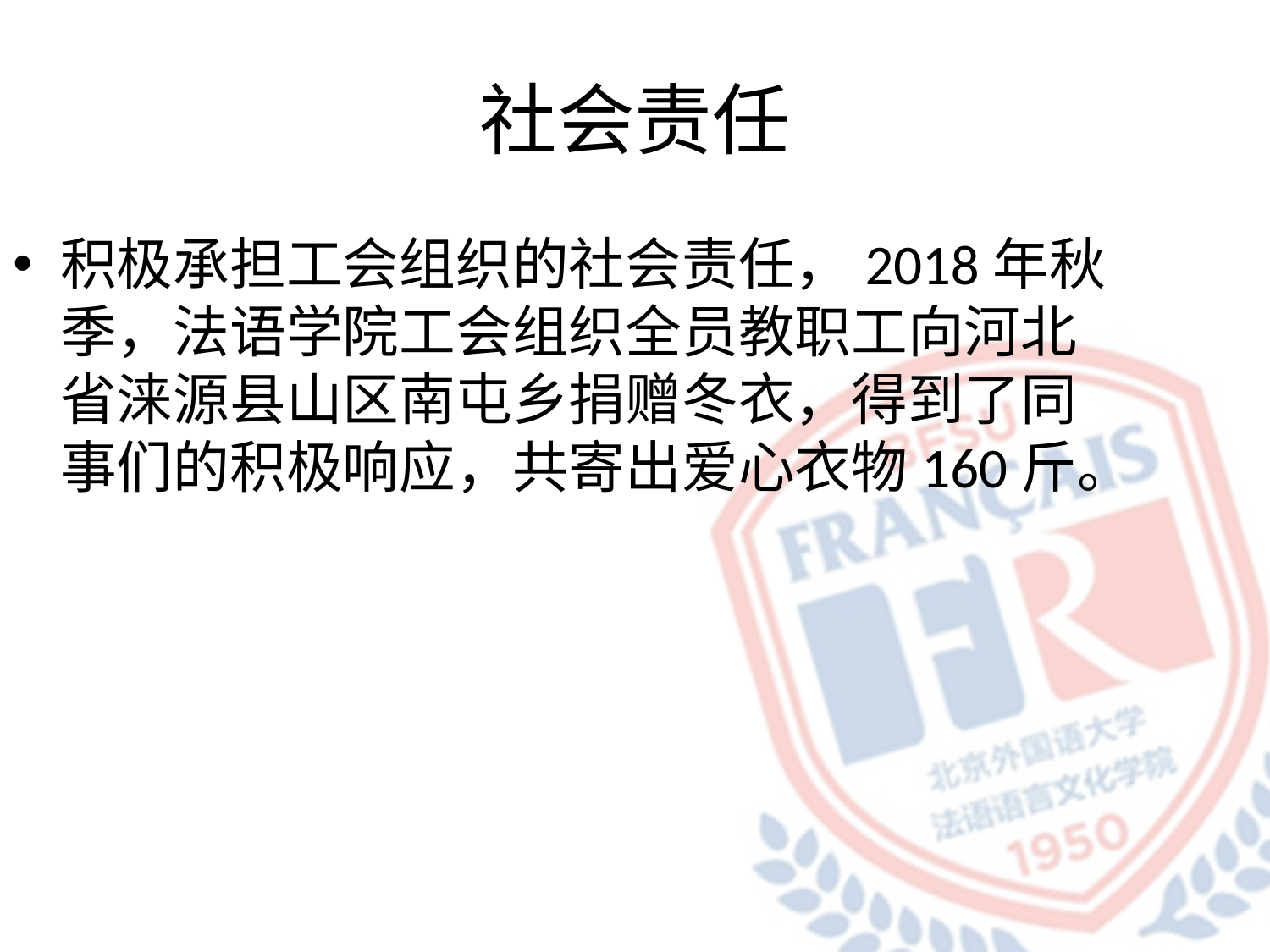

# 社会责任
积极承担工会组织的社会责任，2018年秋季，法语学院工会组织全员教职工向河北省涞源县山区南屯乡捐赠冬衣，得到了同事们的积极响应，共寄出爱心衣物160斤。